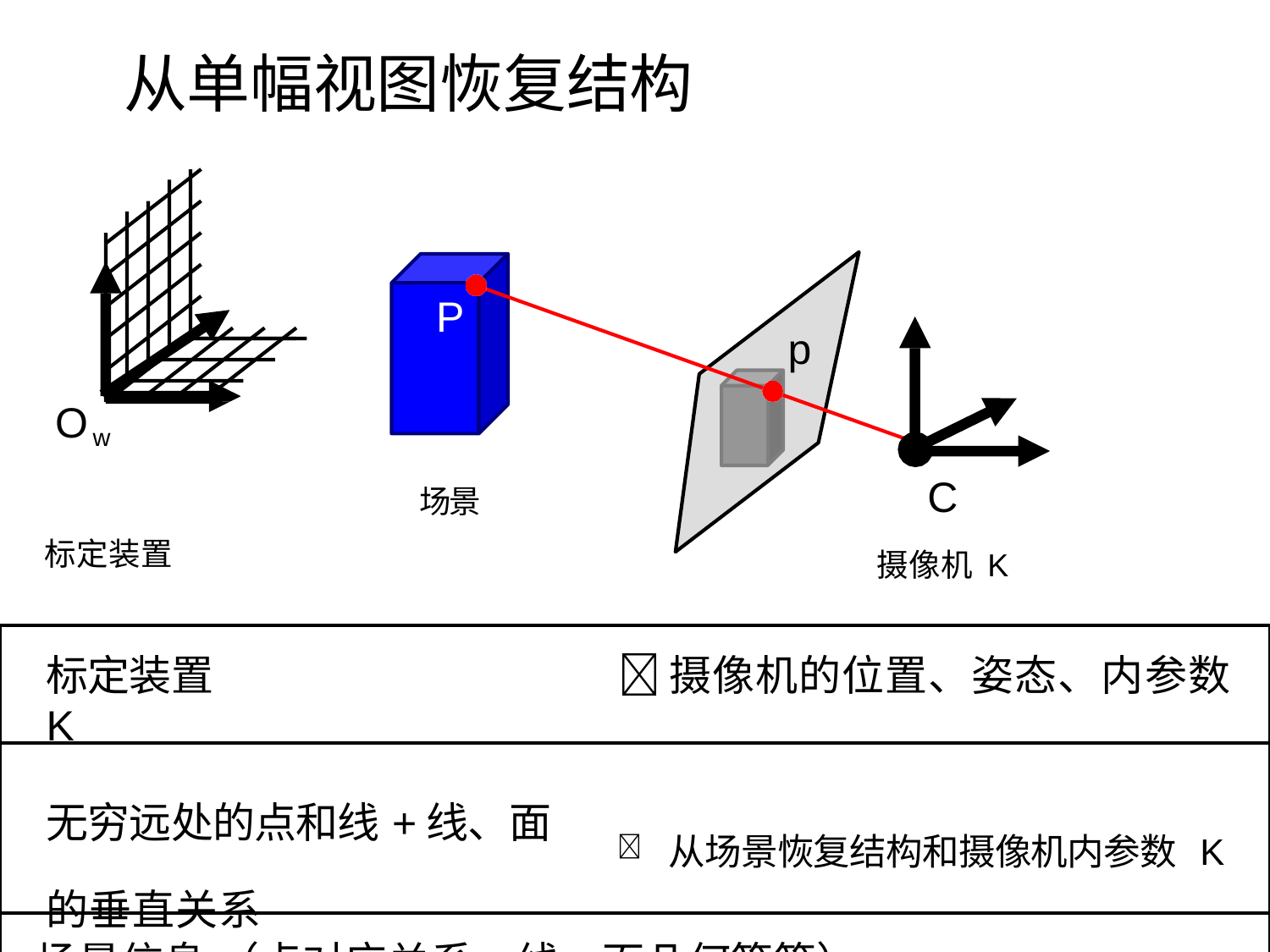

# 从单幅视图恢复结构

P

p

Ow

场景
标定装置
C
摄像机 K
| 标定装置 → 摄像机的位置、姿态、内参数 K |
| --- |
| 无穷远处的点和线+线、面 → 从场景恢复结构和摄像机内参数 K 的垂直关系 |
| 场景信息 （点对应关系，线、面几何等等） |